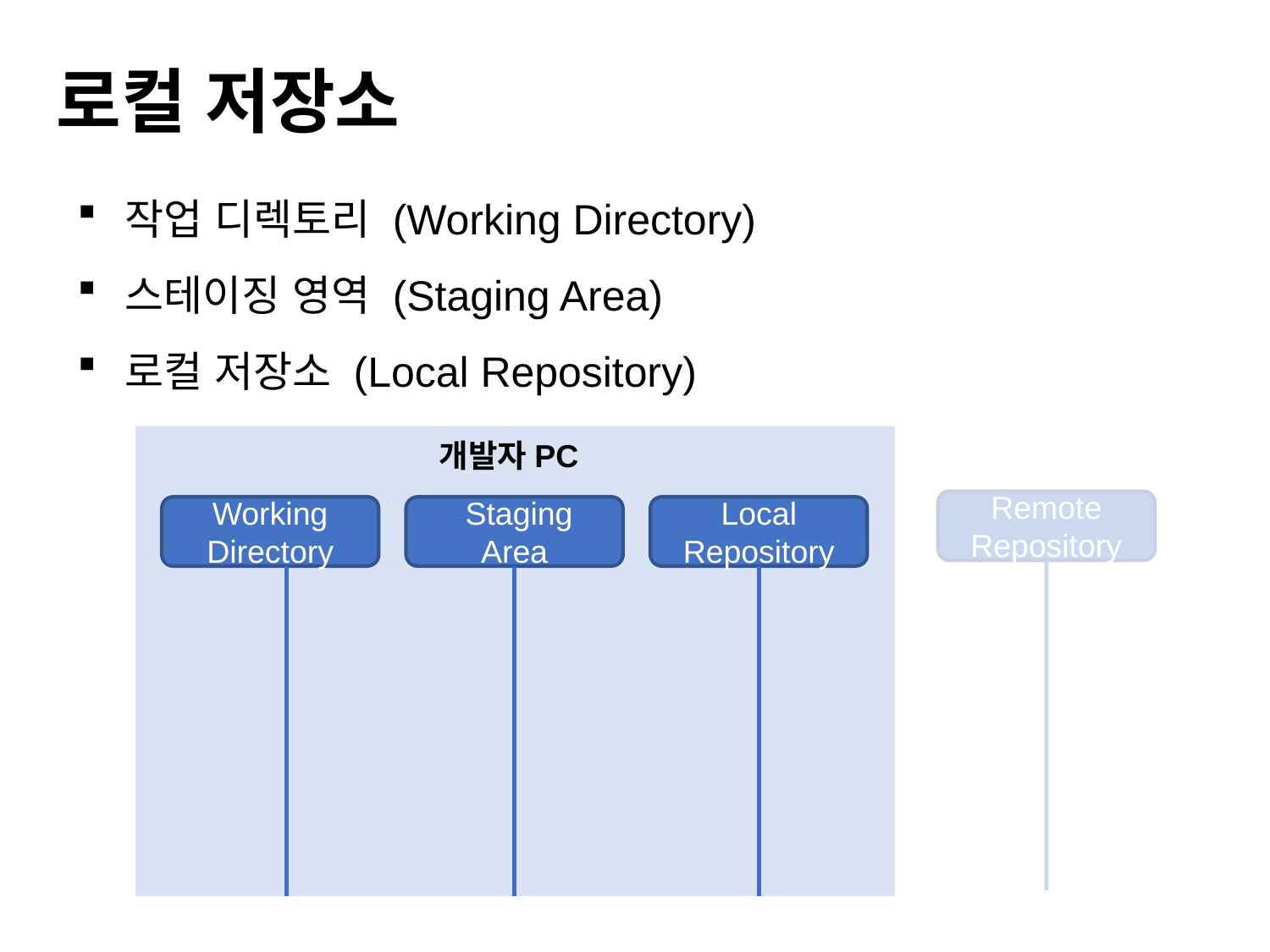

#
로컬 저장소
작업 디렉토리 (Working Directory)
스테이징 영역 (Staging Area)
로컬 저장소 (Local Repository)

개발자PC

Remote
Repository
Working
Directory
 Staging
Area
Local
Repository